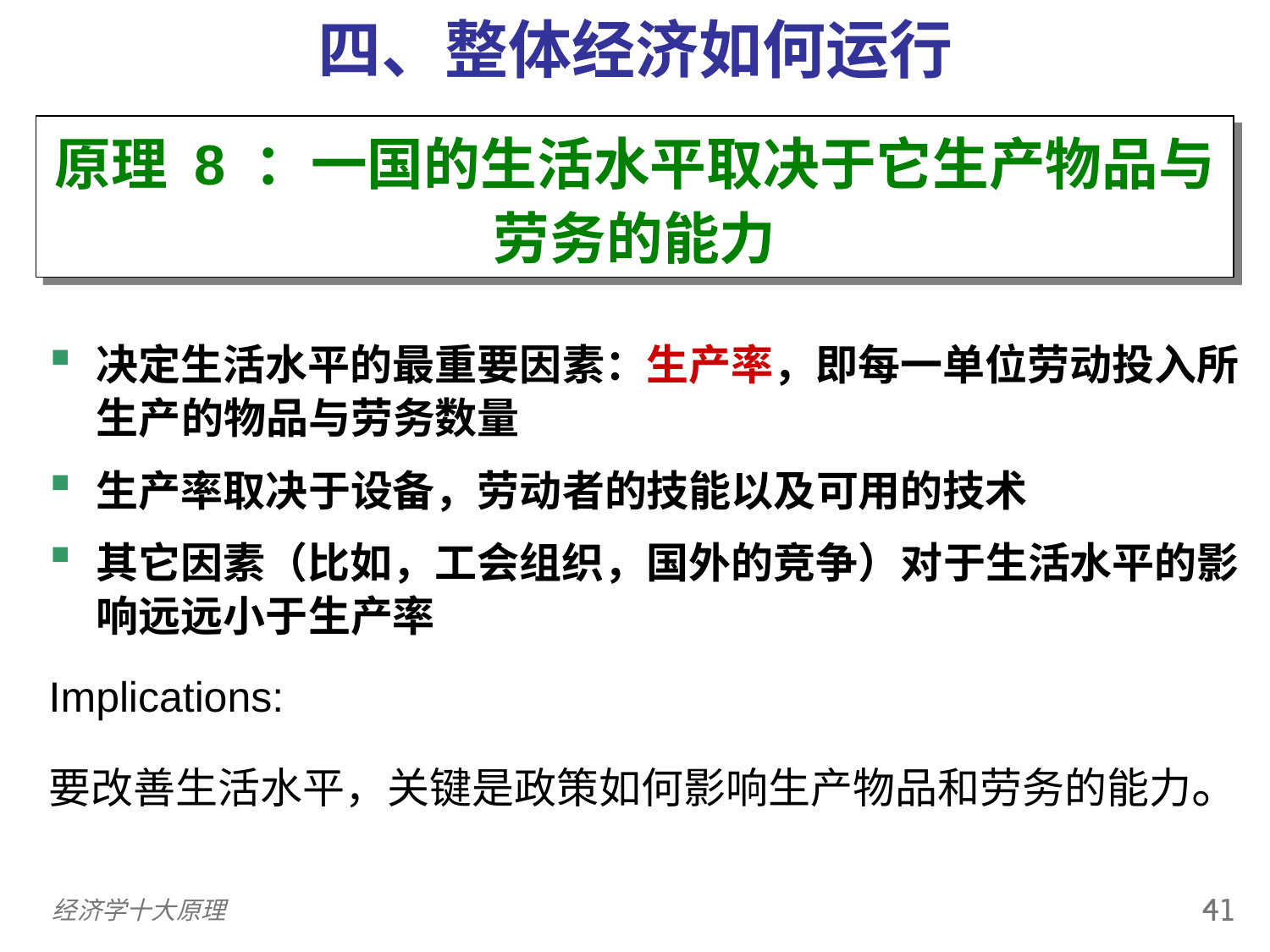

四、整体经济如何运行
原理 8 ：一国的生活水平取决于它生产物品与劳务的能力
决定生活水平的最重要因素：生产率，即每一单位劳动投入所生产的物品与劳务数量
生产率取决于设备，劳动者的技能以及可用的技术
其它因素（比如，工会组织，国外的竞争）对于生活水平的影响远远小于生产率
Implications:
要改善生活水平，关键是政策如何影响生产物品和劳务的能力。
41
经济学十大原理